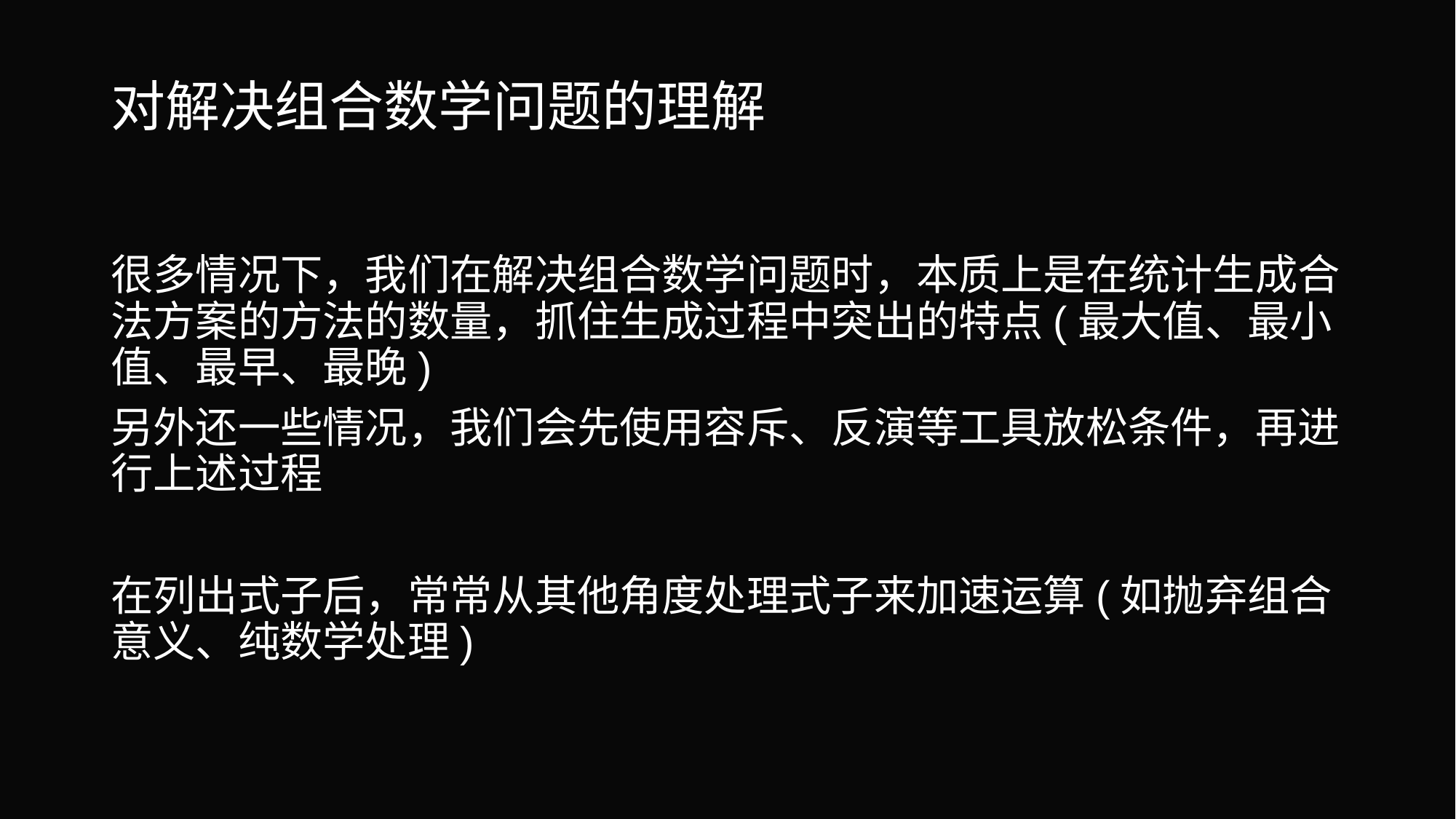

# 对解决组合数学问题的理解
很多情况下，我们在解决组合数学问题时，本质上是在统计生成合法方案的方法的数量，抓住生成过程中突出的特点(最大值、最小值、最早、最晚)
另外还一些情况，我们会先使用容斥、反演等工具放松条件，再进行上述过程

在列出式子后，常常从其他角度处理式子来加速运算(如抛弃组合意义、纯数学处理)